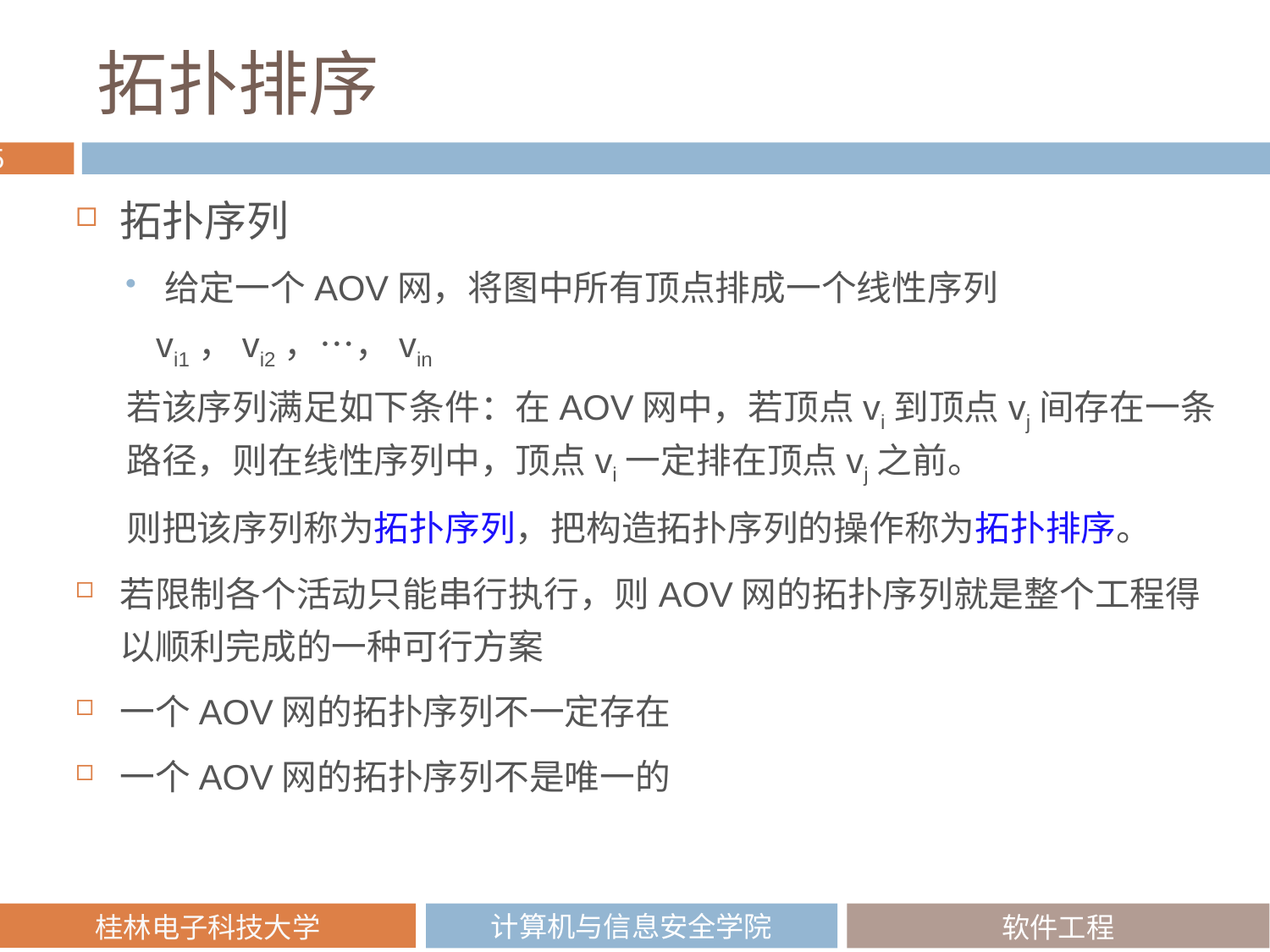

# 拓扑排序
拓扑序列
给定一个AOV网，将图中所有顶点排成一个线性序列
   vi1，vi2，…，vin
若该序列满足如下条件：在AOV网中，若顶点vi到顶点vj间存在一条路径，则在线性序列中，顶点vi一定排在顶点vj之前。
则把该序列称为拓扑序列，把构造拓扑序列的操作称为拓扑排序。
若限制各个活动只能串行执行，则AOV网的拓扑序列就是整个工程得以顺利完成的一种可行方案
一个AOV网的拓扑序列不一定存在
一个AOV网的拓扑序列不是唯一的